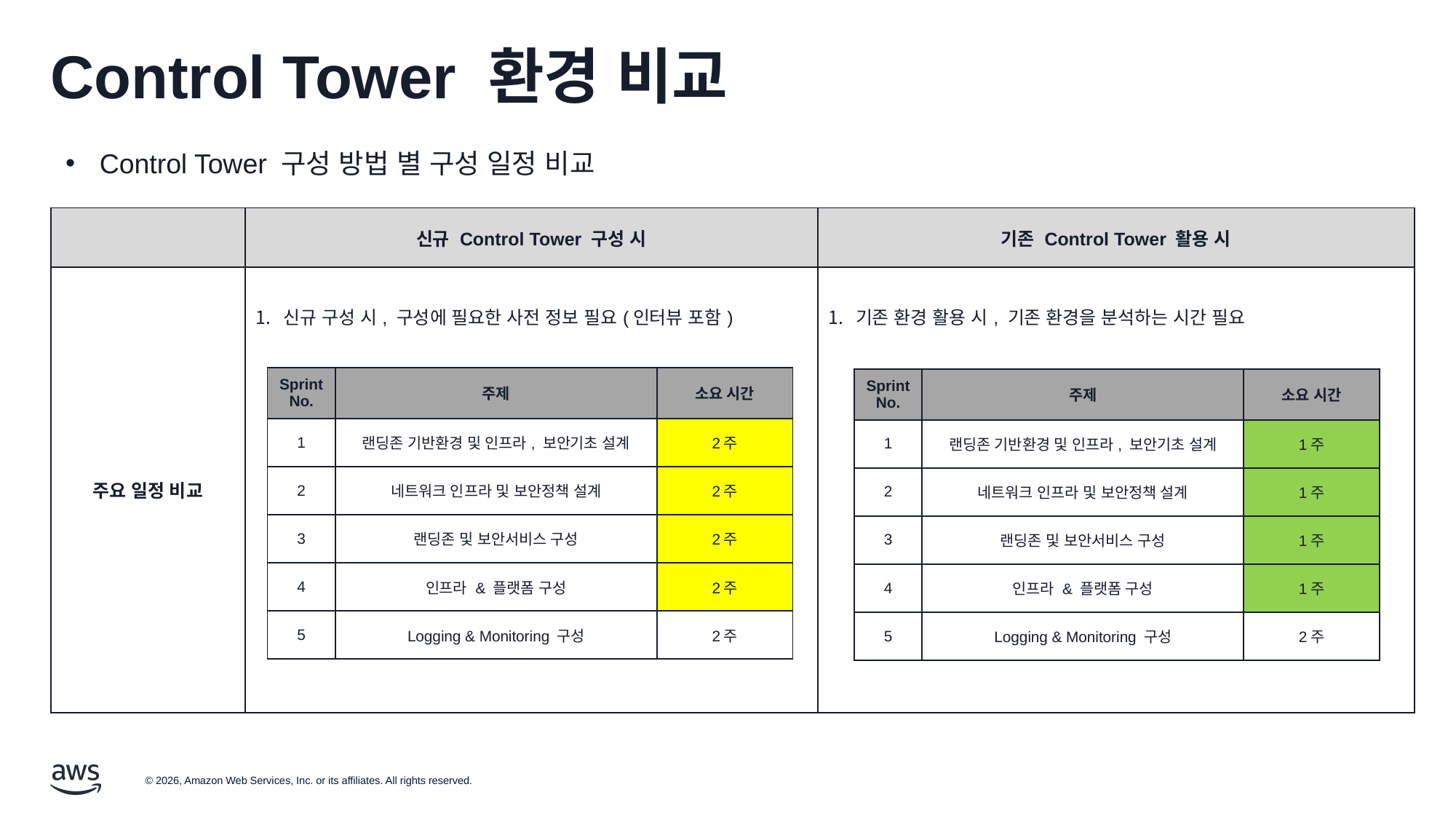

# Control Tower 환경 비교
Control Tower 구성 방법 별 구성 일정 비교
|  | 신규 Control Tower 구성 시 | 기존 Control Tower 활용 시 |
| --- | --- | --- |
| 주요 일정 비교 | 신규 구성 시, 구성에 필요한 사전 정보 필요(인터뷰 포함) | 기존 환경 활용 시, 기존 환경을 분석하는 시간 필요 |
| Sprint No. | 주제 | 소요 시간 |
| --- | --- | --- |
| 1 | 랜딩존 기반환경 및 인프라, 보안기초 설계 | 2주 |
| 2 | 네트워크 인프라 및 보안정책 설계 | 2주 |
| 3 | 랜딩존 및 보안서비스 구성 | 2주 |
| 4 | 인프라 & 플랫폼 구성 | 2주 |
| 5 | Logging & Monitoring 구성 | 2주 |
| Sprint No. | 주제 | 소요 시간 |
| --- | --- | --- |
| 1 | 랜딩존 기반환경 및 인프라, 보안기초 설계 | 1주 |
| 2 | 네트워크 인프라 및 보안정책 설계 | 1주 |
| 3 | 랜딩존 및 보안서비스 구성 | 1주 |
| 4 | 인프라 & 플랫폼 구성 | 1주 |
| 5 | Logging & Monitoring 구성 | 2주 |